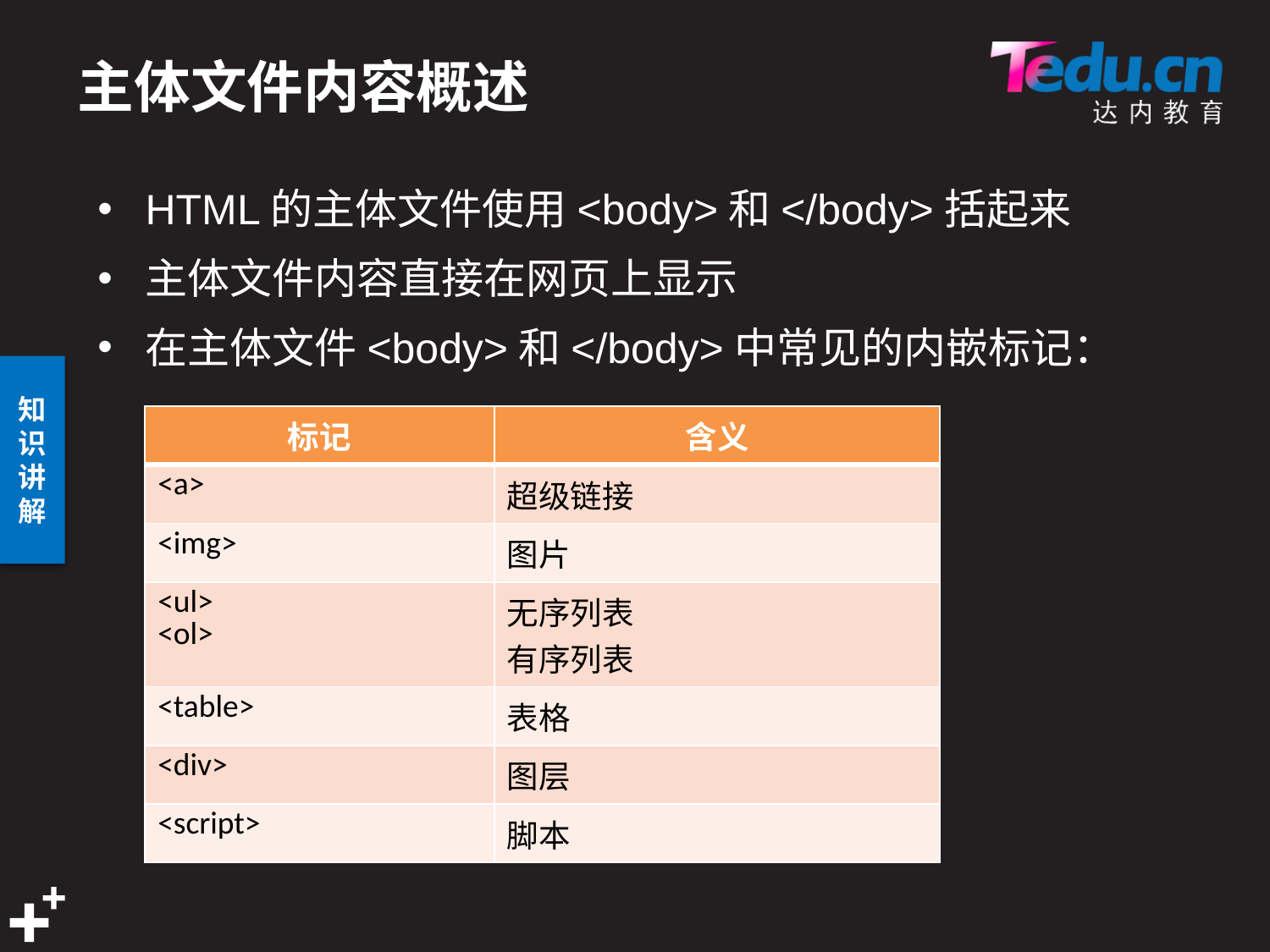

# 主体文件内容概述
HTML的主体文件使用<body>和</body>括起来
主体文件内容直接在网页上显示
在主体文件<body>和</body>中常见的内嵌标记：

| 标记 | 含义 |
| --- | --- |
| <a> | 超级链接 |
| <img> | 图片 |
| <ul> <ol> | 无序列表 有序列表 |
| <table> | 表格 |
| <div> | 图层 |
| <script> | 脚本 |